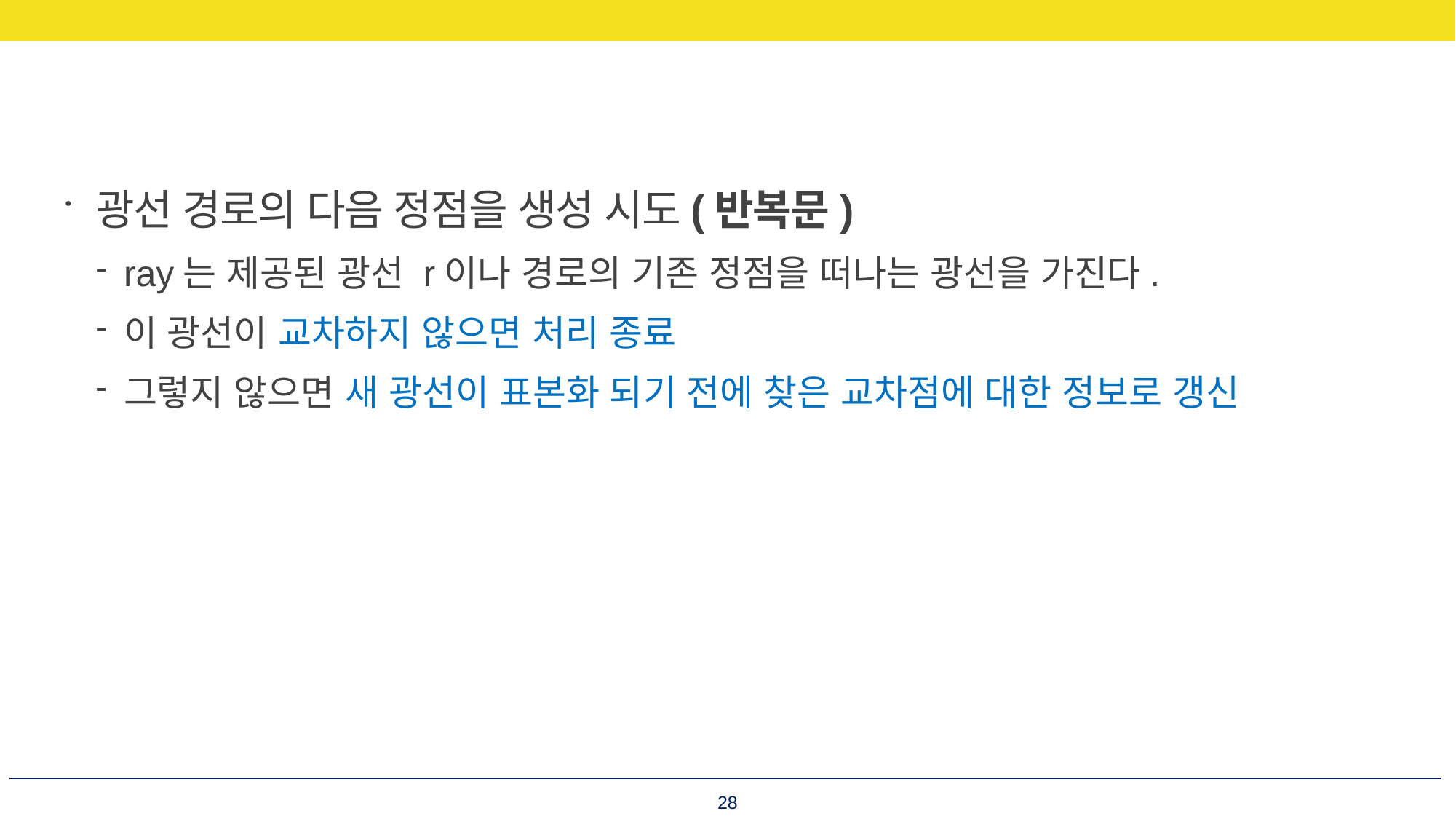

광선 경로의 다음 정점을 생성 시도(반복문)
ray는 제공된 광선 r이나 경로의 기존 정점을 떠나는 광선을 가진다.
이 광선이 교차하지 않으면 처리 종료
그렇지 않으면 새 광선이 표본화 되기 전에 찾은 교차점에 대한 정보로 갱신

28